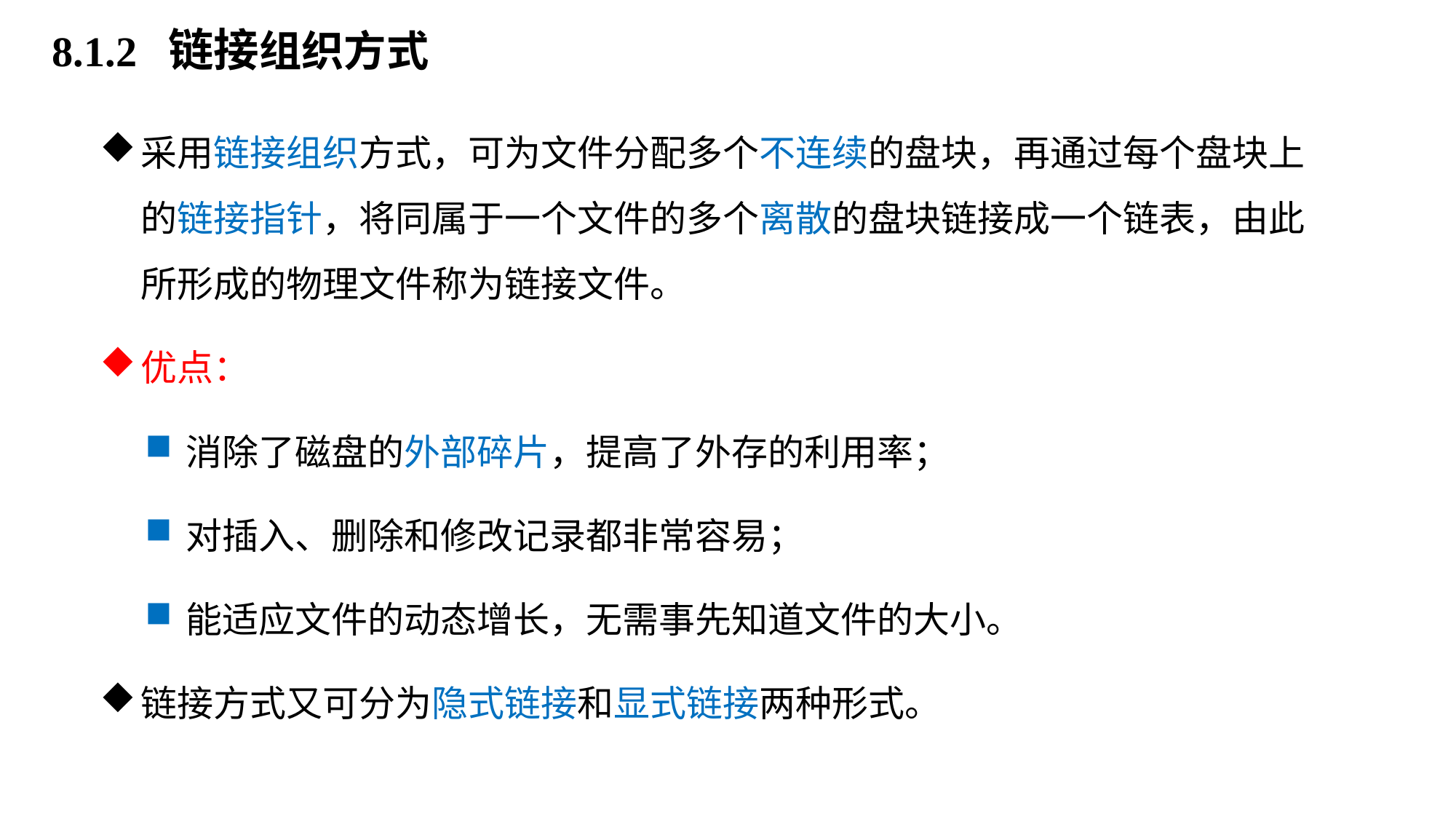

8.1.2  链接组织方式
采用链接组织方式，可为文件分配多个不连续的盘块，再通过每个盘块上的链接指针，将同属于一个文件的多个离散的盘块链接成一个链表，由此所形成的物理文件称为链接文件。
优点：
消除了磁盘的外部碎片，提高了外存的利用率；
对插入、删除和修改记录都非常容易；
能适应文件的动态增长，无需事先知道文件的大小。
链接方式又可分为隐式链接和显式链接两种形式。